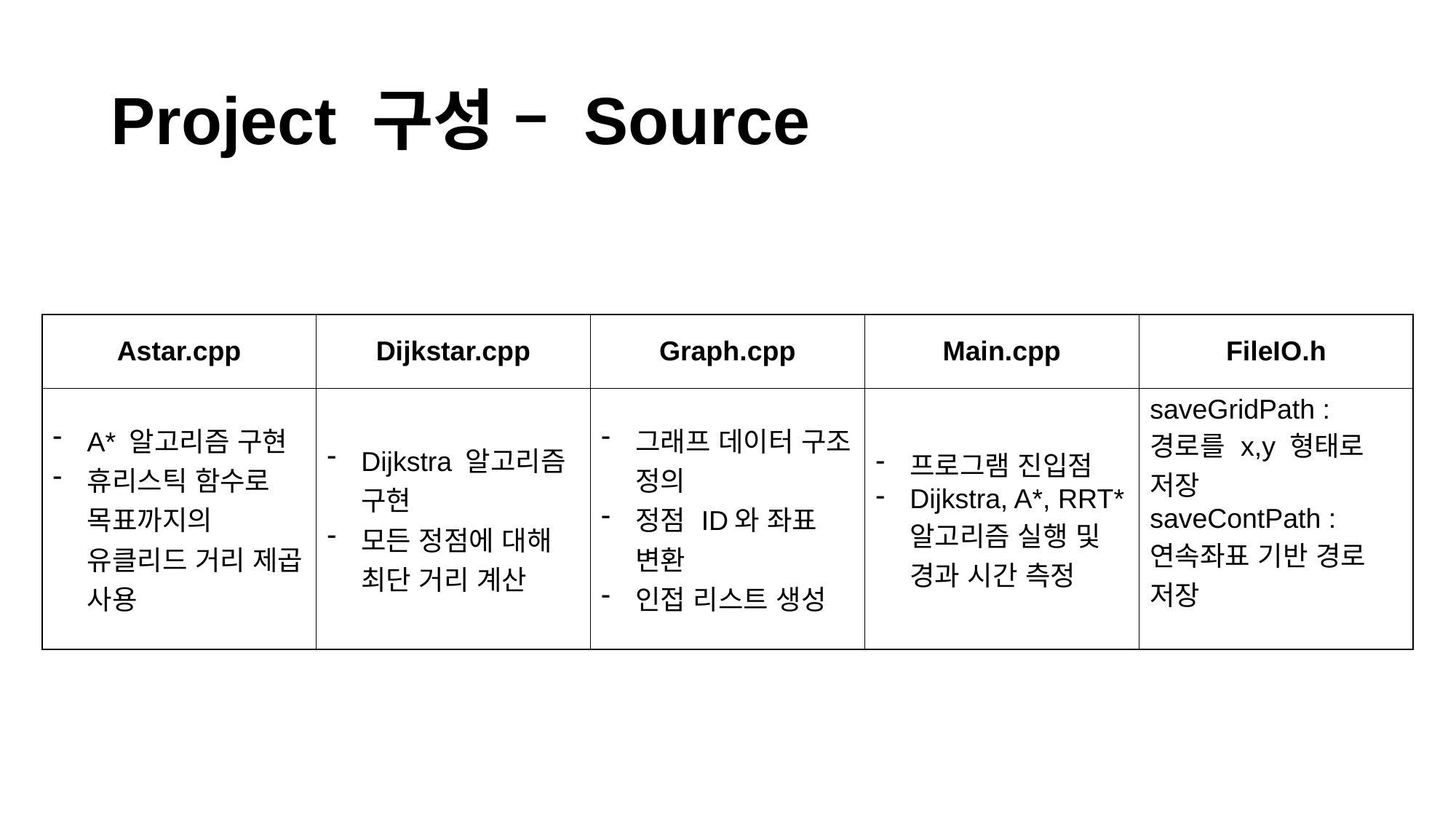

# Project 구성 – Source
| Astar.cpp | Dijkstar.cpp | Graph.cpp | Main.cpp | FileIO.h |
| --- | --- | --- | --- | --- |
| A\* 알고리즘 구현 휴리스틱 함수로 목표까지의 유클리드 거리 제곱 사용 | Dijkstra 알고리즘 구현 모든 정점에 대해 최단 거리 계산 | 그래프 데이터 구조 정의 정점 ID와 좌표 변환 인접 리스트 생성 | 프로그램 진입점 Dijkstra, A\*, RRT\* 알고리즘 실행 및 경과 시간 측정 | saveGridPath : 경로를 x,y 형태로 저장 saveContPath : 연속좌표 기반 경로 저장 |